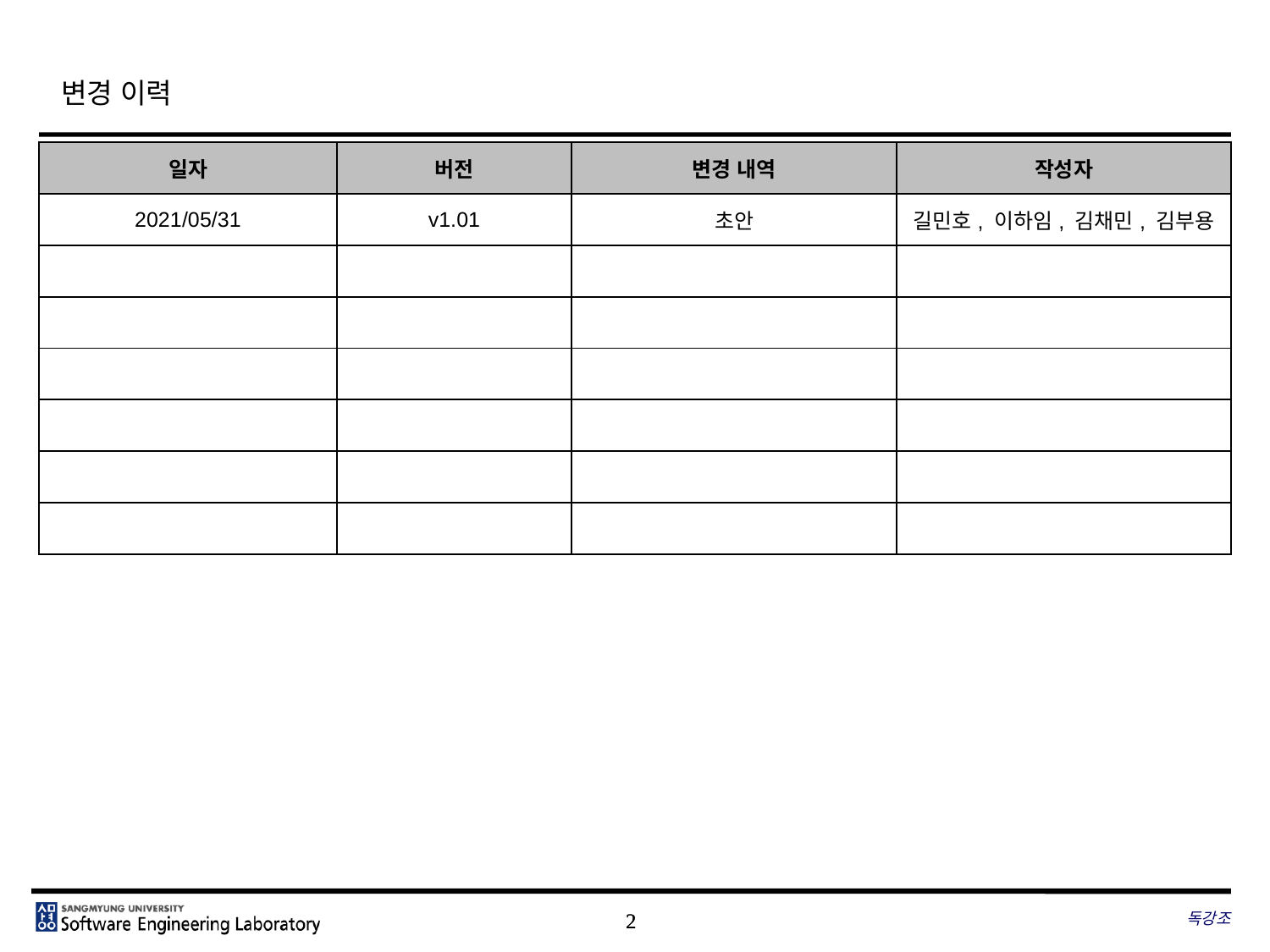

# 변경 이력
| 일자 | 버전 | 변경 내역 | 작성자 |
| --- | --- | --- | --- |
| 2021/05/31 | v1.01 | 초안 | 길민호, 이하임, 김채민, 김부용 |
|  |  |  |  |
|  |  |  |  |
|  |  |  |  |
|  |  |  |  |
|  |  |  |  |
|  |  |  |  |
독강조